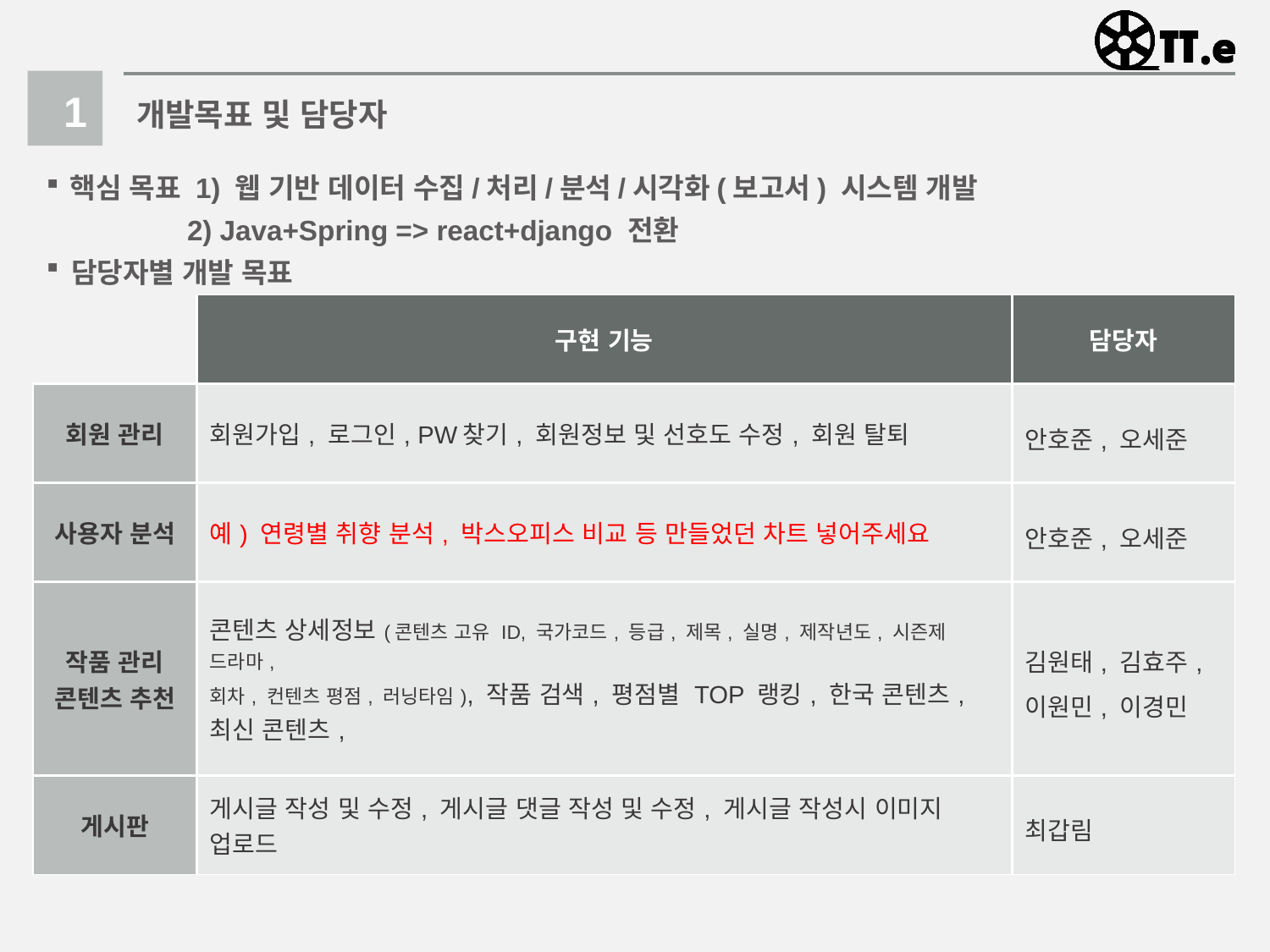

1
개발목표 및 담당자

핵심 목표 1) 웹 기반 데이터 수집/처리/분석/시각화(보고서) 시스템 개발
                  2) Java+Spring => react+django 전환
담당자별 개발 목표
|  | 구현 기능 | 담당자 |
| --- | --- | --- |
| 회원 관리 | 회원가입, 로그인, PW찾기, 회원정보 및 선호도 수정, 회원 탈퇴 | 안호준, 오세준 |
| 사용자 분석 | 예) 연령별 취향 분석, 박스오피스 비교 등 만들었던 차트 넣어주세요 | 안호준, 오세준 |
| 작품 관리 콘텐츠 추천 | 콘텐츠 상세정보(콘텐츠 고유 ID, 국가코드, 등급, 제목, 실명, 제작년도, 시즌제 드라마, 회차, 컨텐츠 평점, 러닝타임), 작품 검색, 평점별 TOP 랭킹, 한국 콘텐츠, 최신 콘텐츠, | 김원태, 김효주, 이원민, 이경민 |
| 게시판 | 게시글 작성 및 수정, 게시글 댓글 작성 및 수정, 게시글 작성시 이미지 업로드 | 최갑림 |